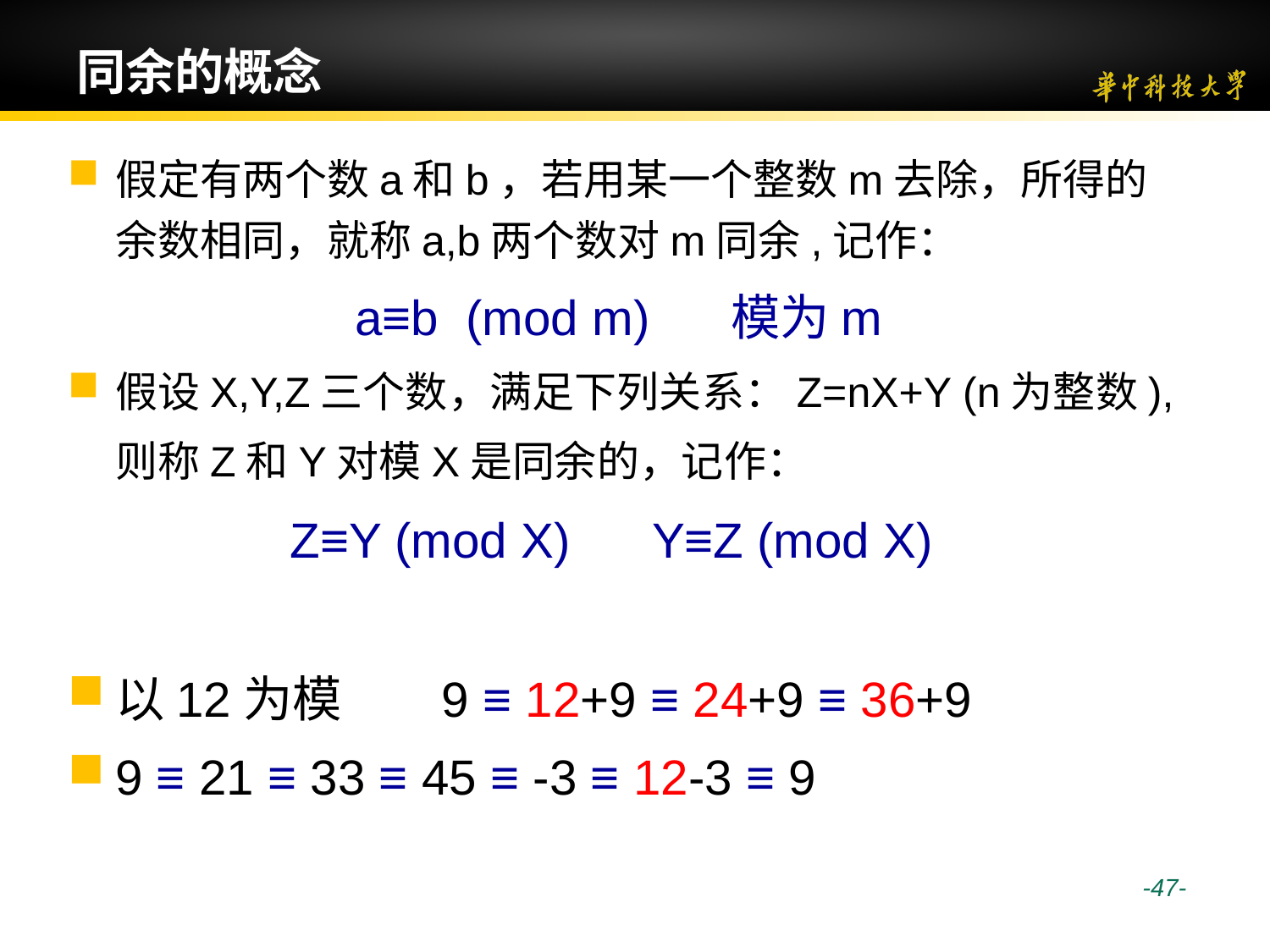

# 同余的概念
假定有两个数a和b，若用某一个整数m去除，所得的余数相同，就称a,b两个数对m同余,记作：
a≡b  (mod m)     模为m
假设X,Y,Z三个数，满足下列关系：Z=nX+Y (n为整数),则称Z和Y对模X是同余的，记作：
Z≡Y (mod X)      Y≡Z (mod X)

以12为模        9 ≡ 12+9 ≡ 24+9 ≡ 36+9
9 ≡ 21 ≡ 33 ≡ 45 ≡ -3 ≡ 12-3 ≡ 9

 -47-